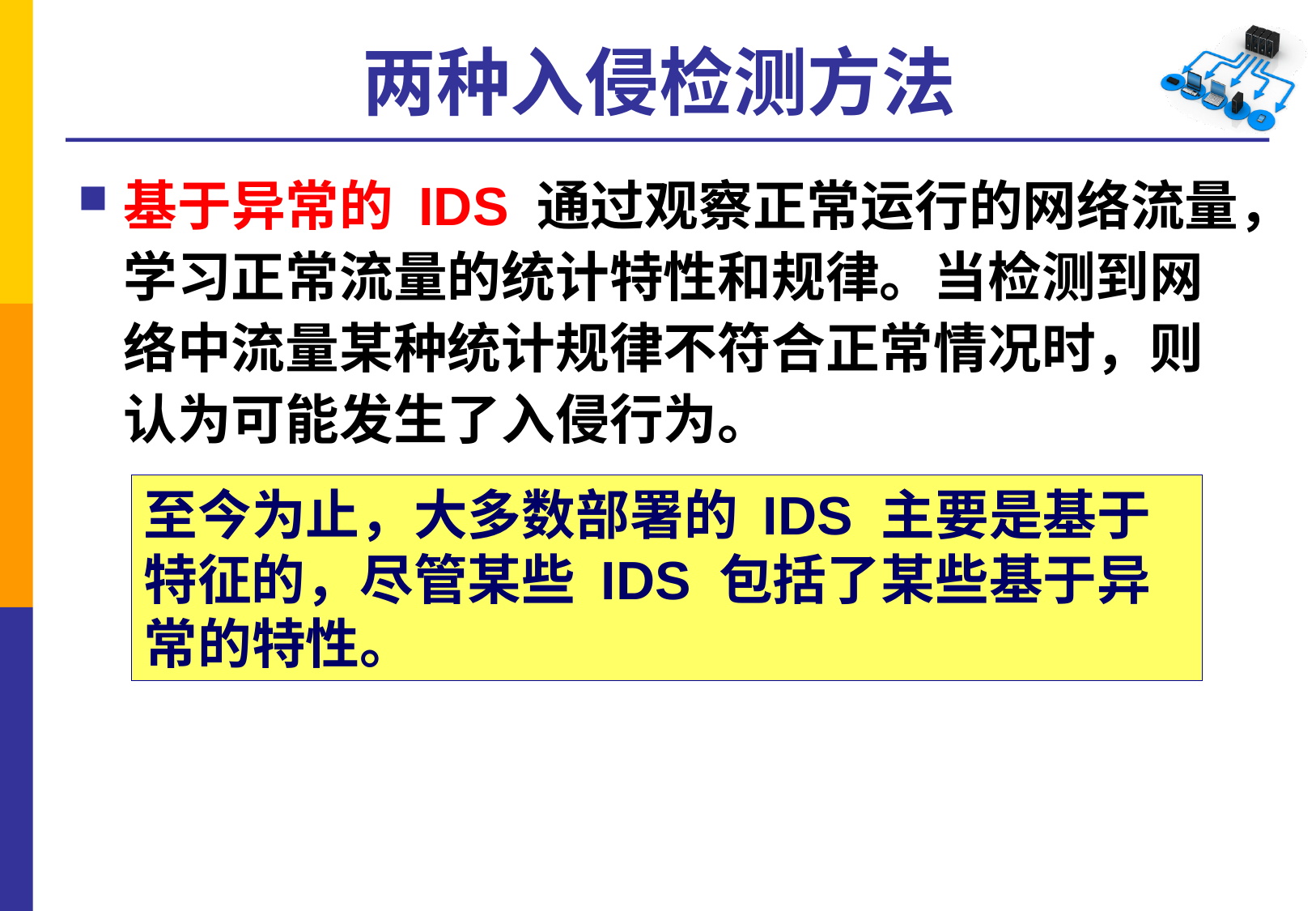

# 两种入侵检测方法
基于异常的 IDS 通过观察正常运行的网络流量，学习正常流量的统计特性和规律。当检测到网络中流量某种统计规律不符合正常情况时，则认为可能发生了入侵行为。
至今为止，大多数部署的 IDS 主要是基于特征的，尽管某些 IDS 包括了某些基于异常的特性。